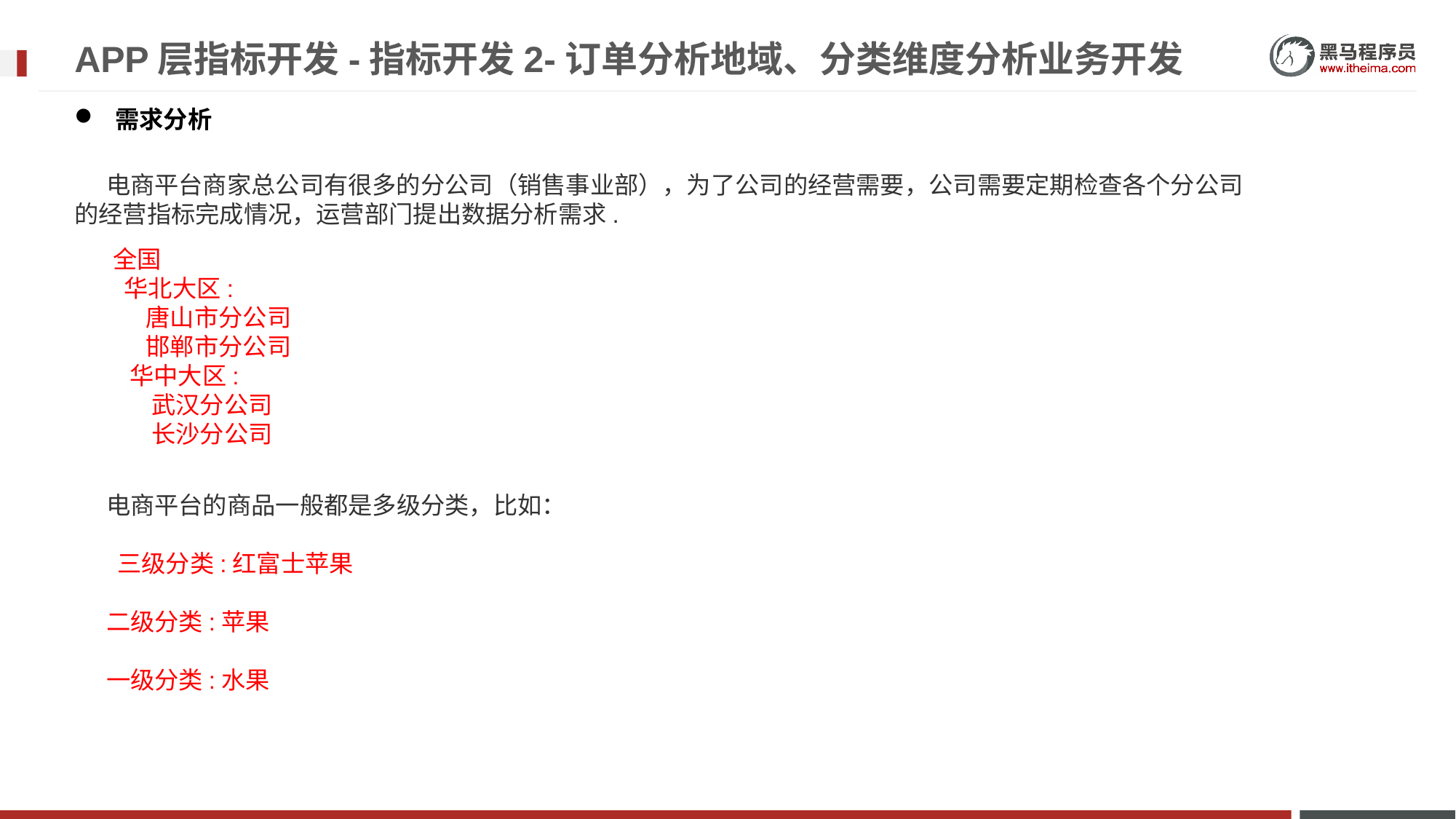

# APP层指标开发-指标开发2-订单分析地域、分类维度分析业务开发
需求分析
电商平台商家总公司有很多的分公司（销售事业部），为了公司的经营需要，公司需要定期检查各个分公司的经营指标完成情况，运营部门提出数据分析需求.

电商平台的商品一般都是多级分类，比如：
 三级分类:红富士苹果
二级分类:苹果
一级分类:水果
全国
 华北大区:
     唐山市分公司
     邯郸市分公司
  华中大区:
      武汉分公司
      长沙分公司